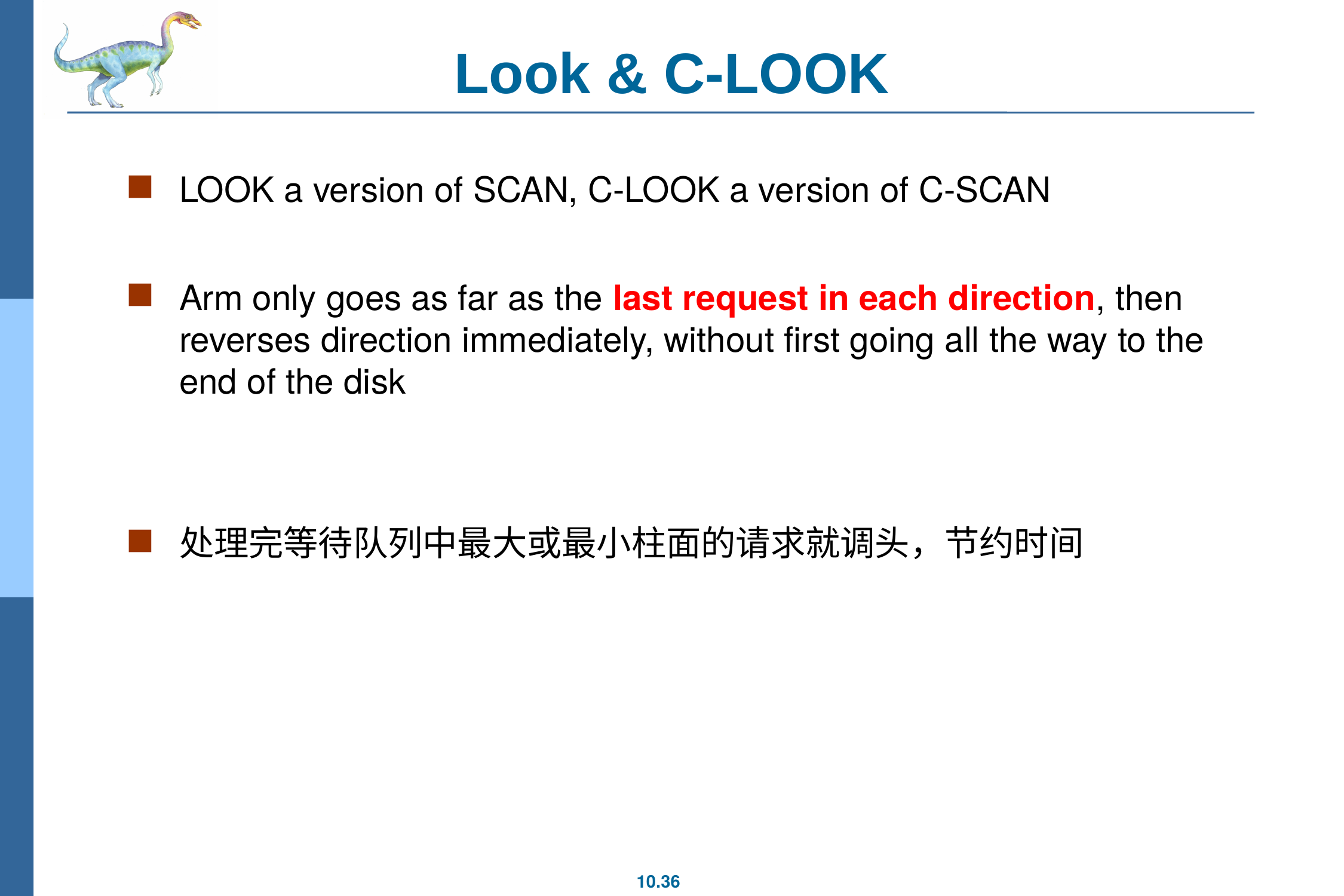

# Look & C-LOOK
LOOK a version of SCAN, C-LOOK a version of C-SCAN

Arm only goes as far as the last request in each direction, then reverses direction immediately, without first going all the way to the end of the disk

处理完等待队列中最大或最小柱面的请求就调头，节约时间